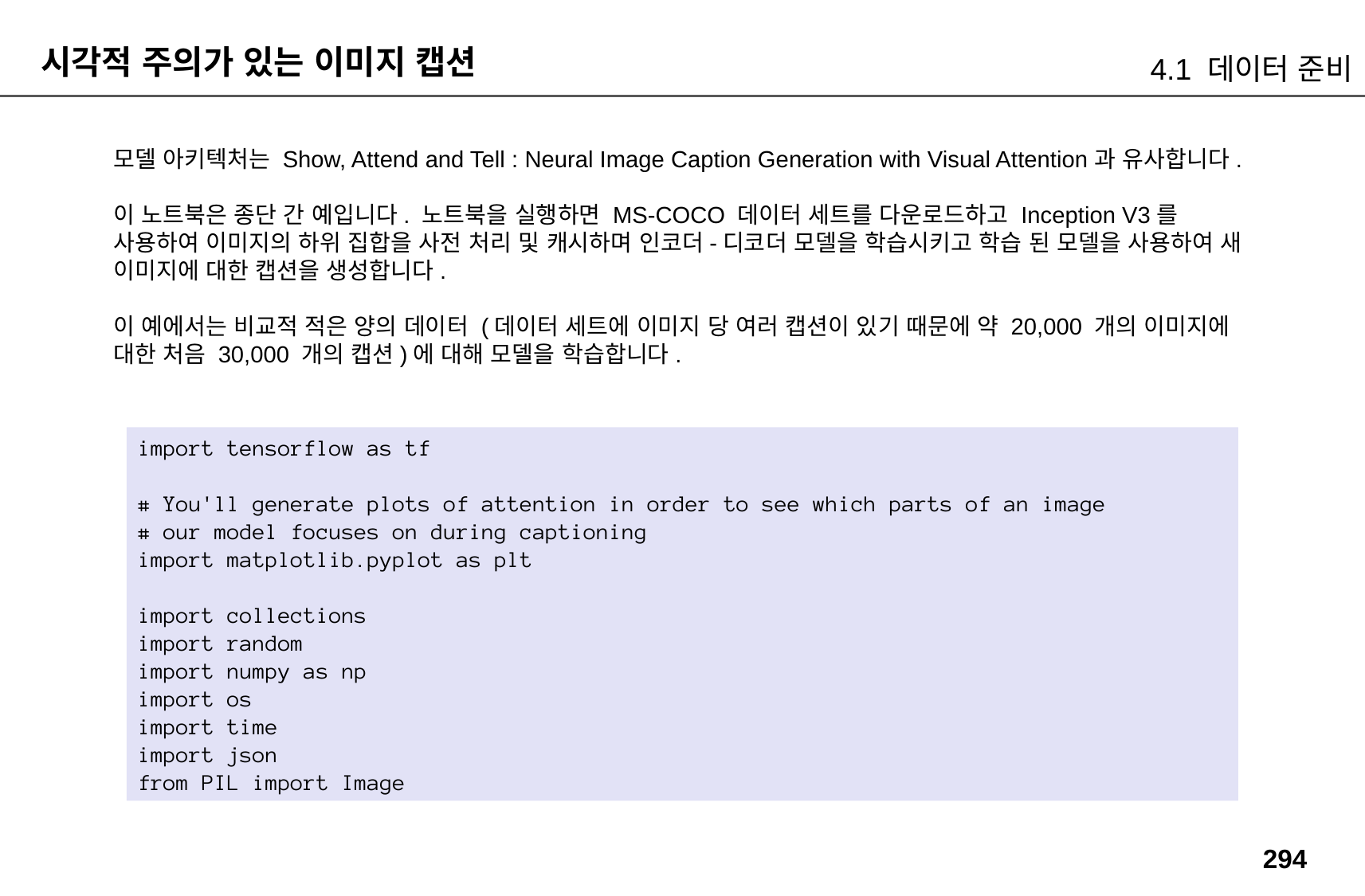

시각적 주의가 있는 이미지 캡션
4.1 데이터 준비
모델 아키텍처는 Show, Attend and Tell : Neural Image Caption Generation with Visual Attention과 유사합니다.

이 노트북은 종단 간 예입니다. 노트북을 실행하면 MS-COCO 데이터 세트를 다운로드하고 Inception V3를 사용하여 이미지의 하위 집합을 사전 처리 및 캐시하며 인코더-디코더 모델을 학습시키고 학습 된 모델을 사용하여 새 이미지에 대한 캡션을 생성합니다.

이 예에서는 비교적 적은 양의 데이터 (데이터 세트에 이미지 당 여러 캡션이 있기 때문에 약 20,000 개의 이미지에 대한 처음 30,000 개의 캡션)에 대해 모델을 학습합니다.
import tensorflow as tf

# You'll generate plots of attention in order to see which parts of an image
# our model focuses on during captioning
import matplotlib.pyplot as plt

import collections
import random
import numpy as np
import os
import time
import json
from PIL import Image